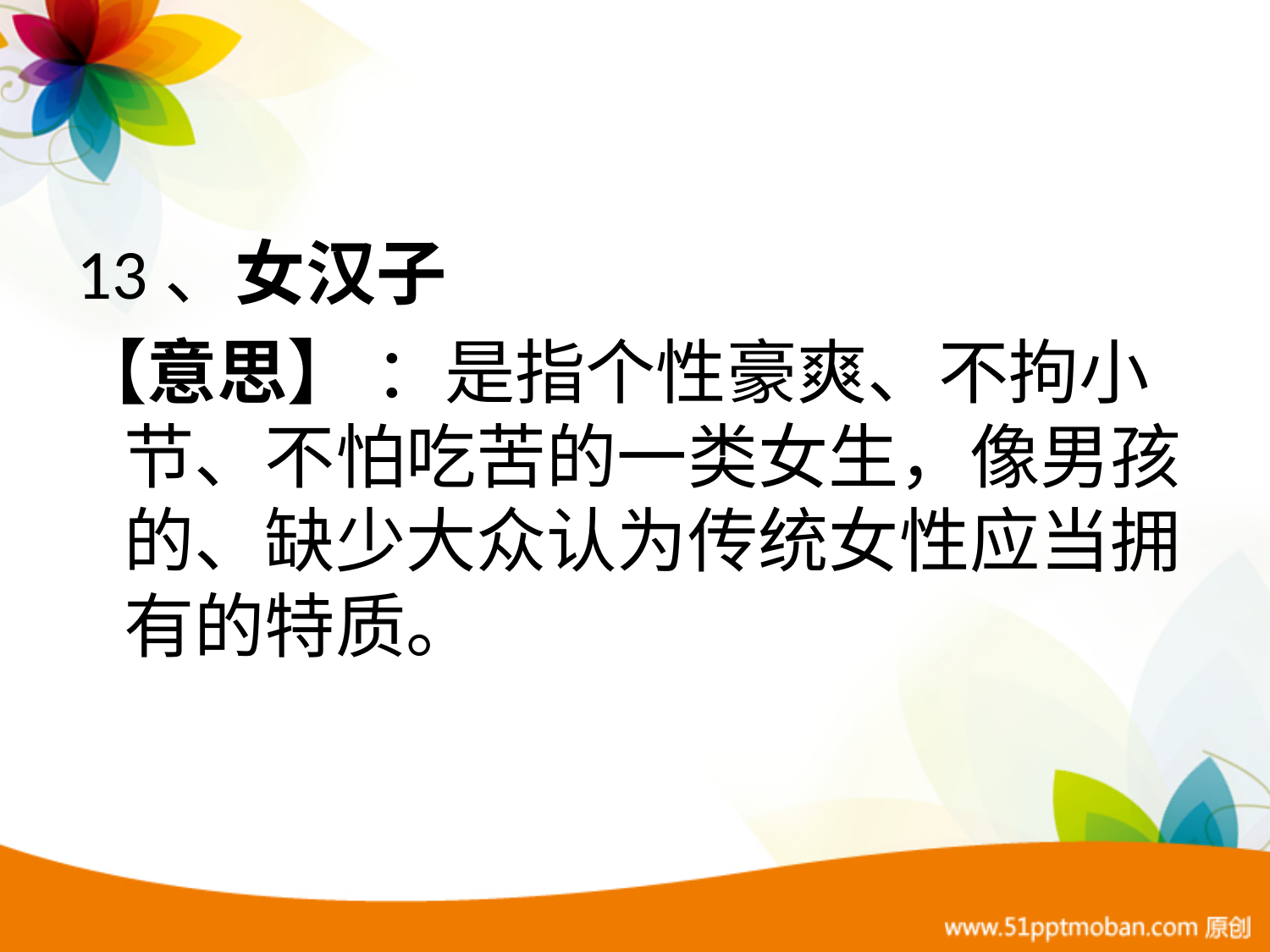

13、女汉子
【意思】 ：是指个性豪爽、不拘小节、不怕吃苦的一类女生，像男孩的、缺少大众认为传统女性应当拥有的特质。